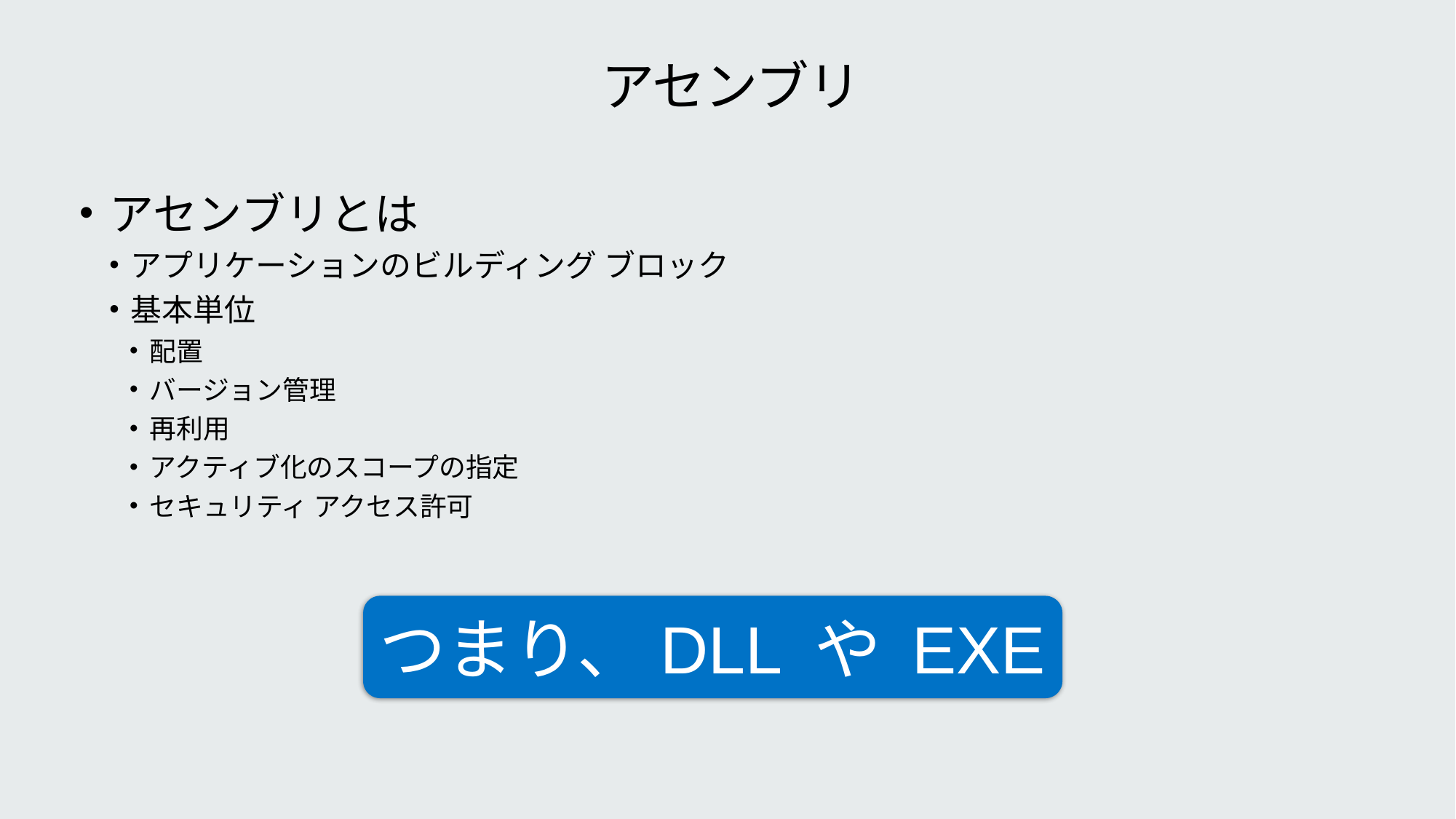

# アセンブリ
アセンブリとは
アプリケーションのビルディング ブロック
基本単位
配置
バージョン管理
再利用
アクティブ化のスコープの指定
セキュリティ アクセス許可

つまり、DLL や EXE